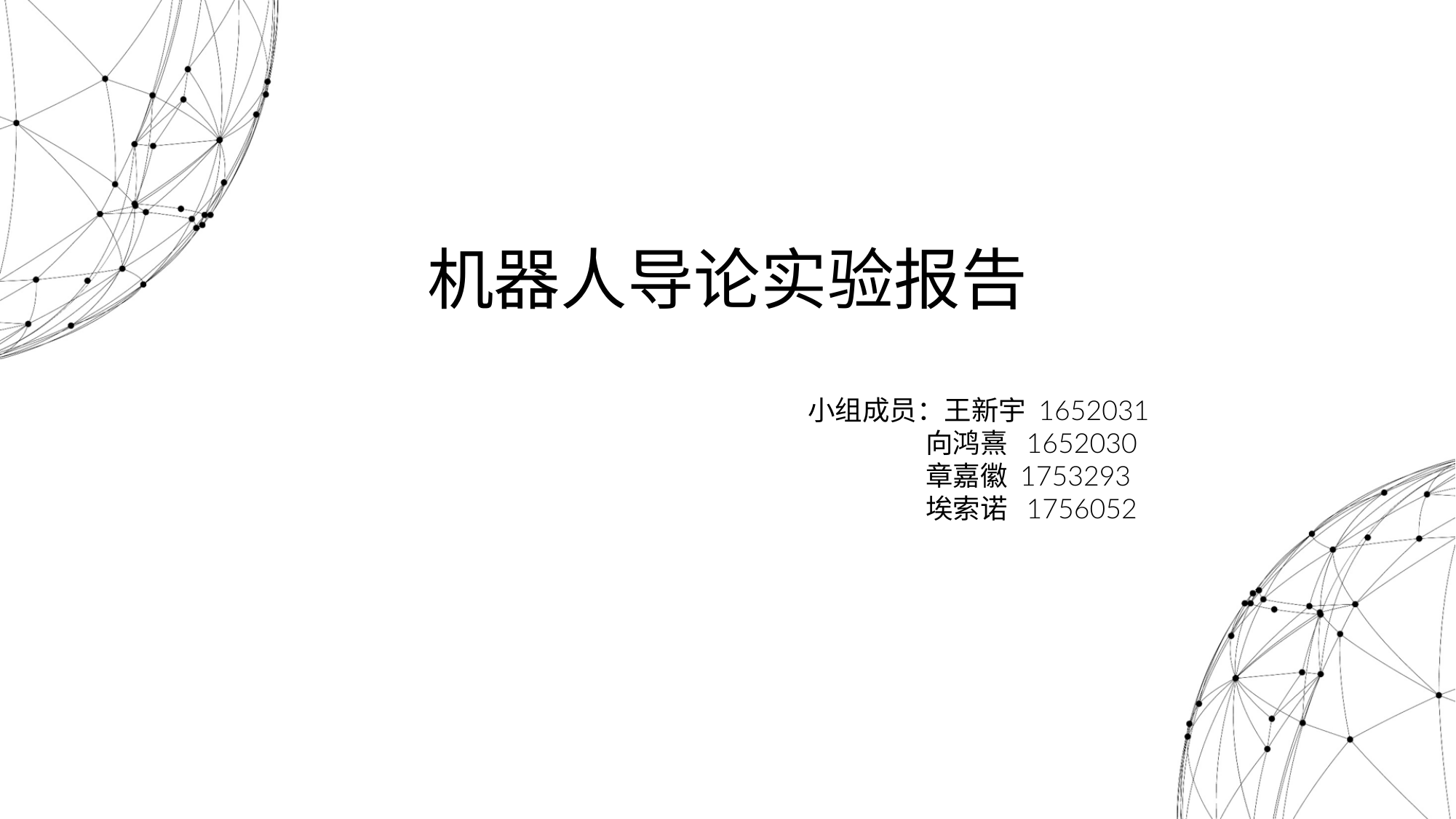

机器人导论实验报告
小组成员：王新宇 1652031
                  向鸿熹  1652030
                  章嘉徽 1753293
                  埃索诺  1756052